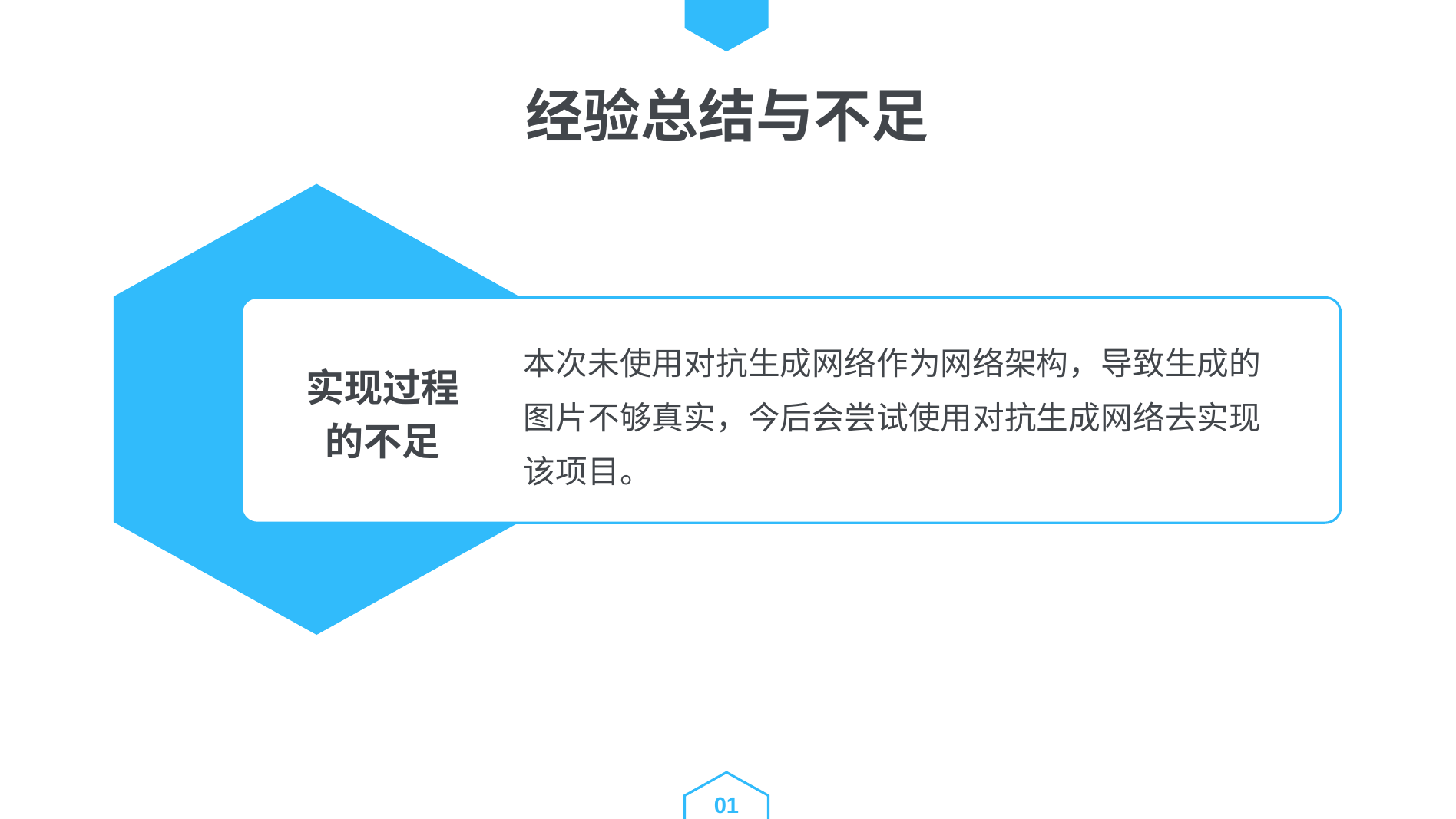

经验总结与不足

本次未使用对抗生成网络作为网络架构，导致生成的图片不够真实，今后会尝试使用对抗生成网络去实现该项目。
实现过程的不足

01